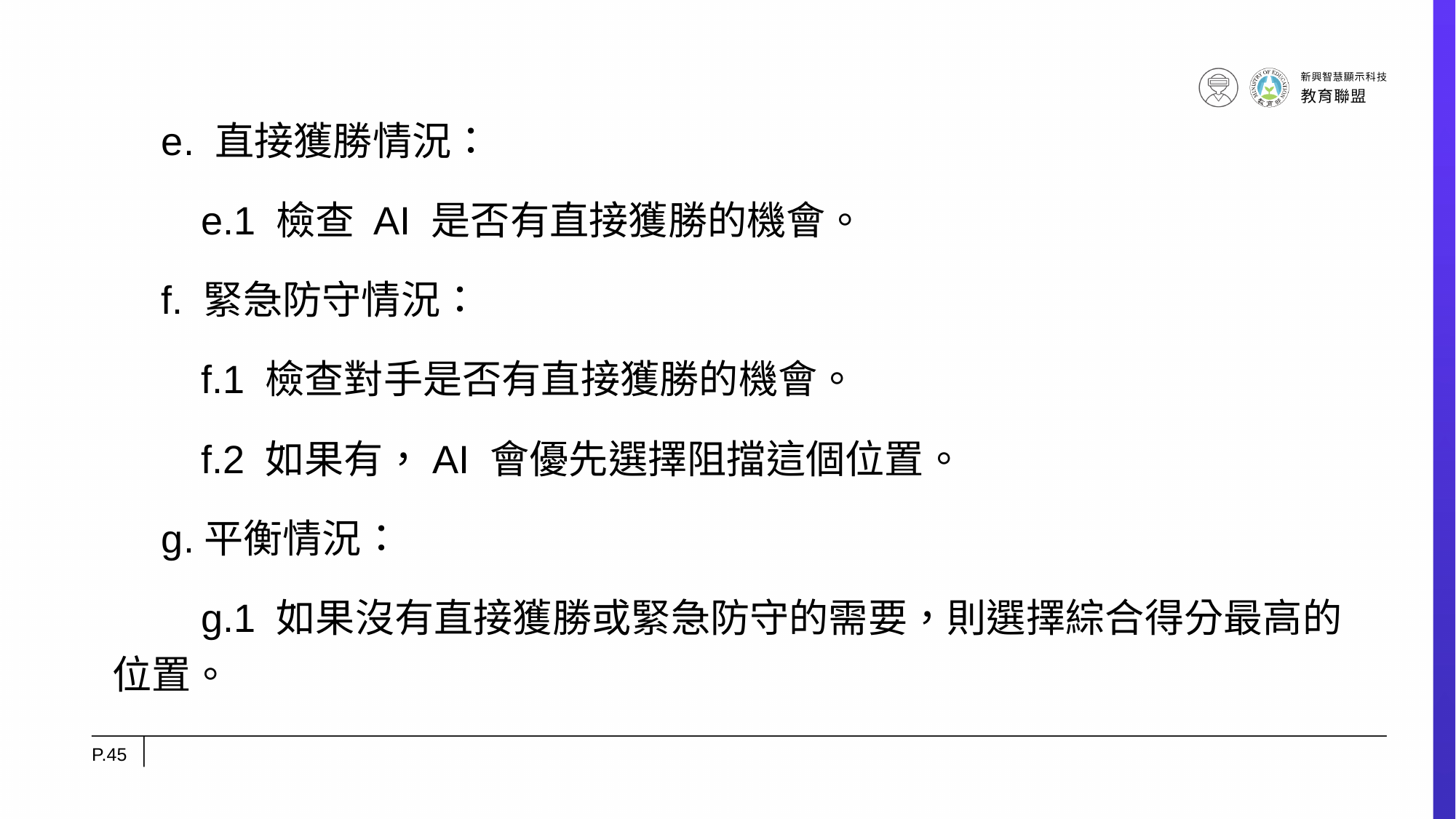

e. 直接獲勝情況：
　　e.1 檢查 AI 是否有直接獲勝的機會。
　f. 緊急防守情況：
　　f.1 檢查對手是否有直接獲勝的機會。
　　f.2 如果有，AI 會優先選擇阻擋這個位置。
　g.平衡情況：
　　g.1 如果沒有直接獲勝或緊急防守的需要，則選擇綜合得分最高的位置。
P.45